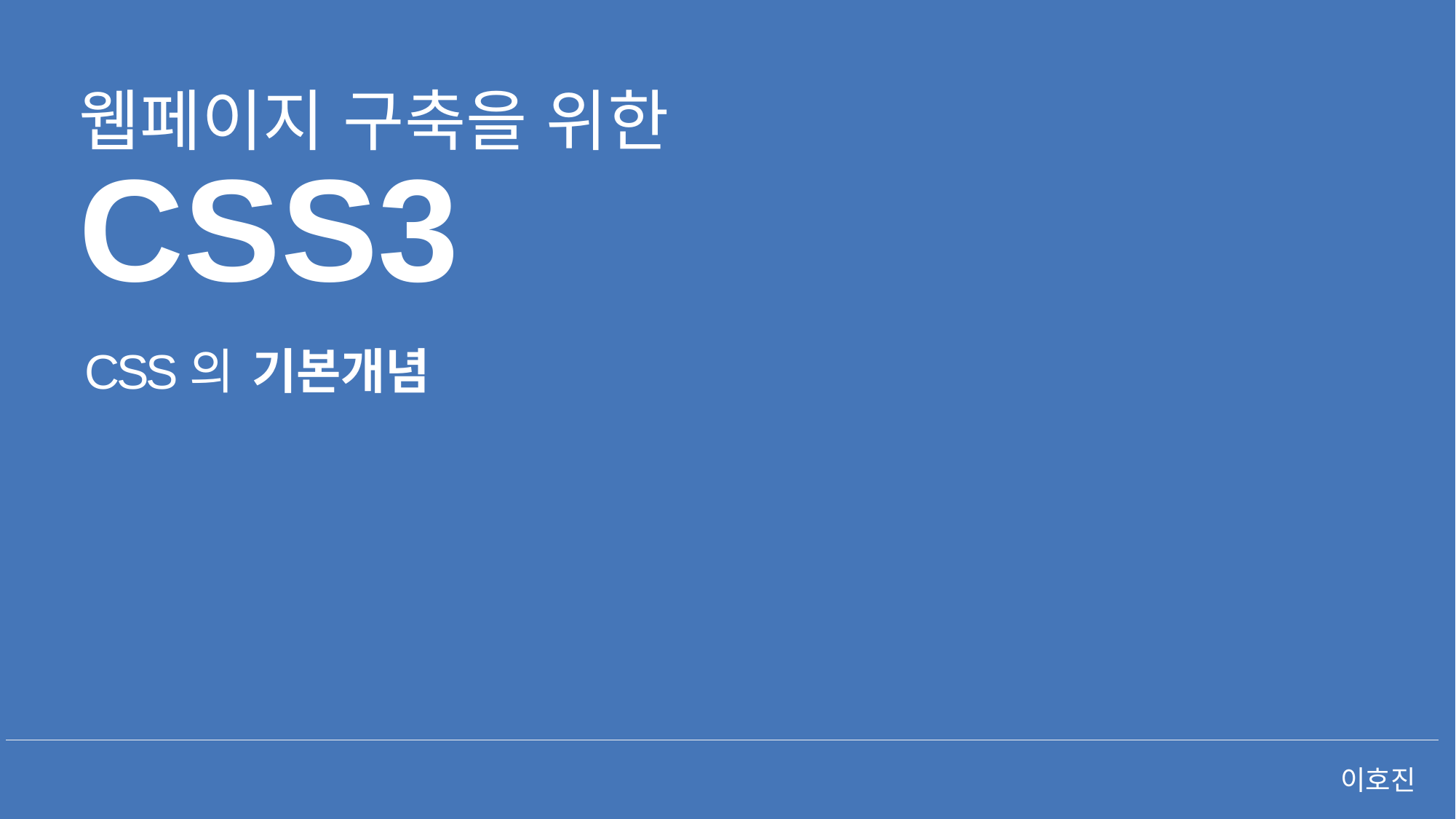

웹페이지 구축을 위한
CSS3
CSS의 기본개념
이호진